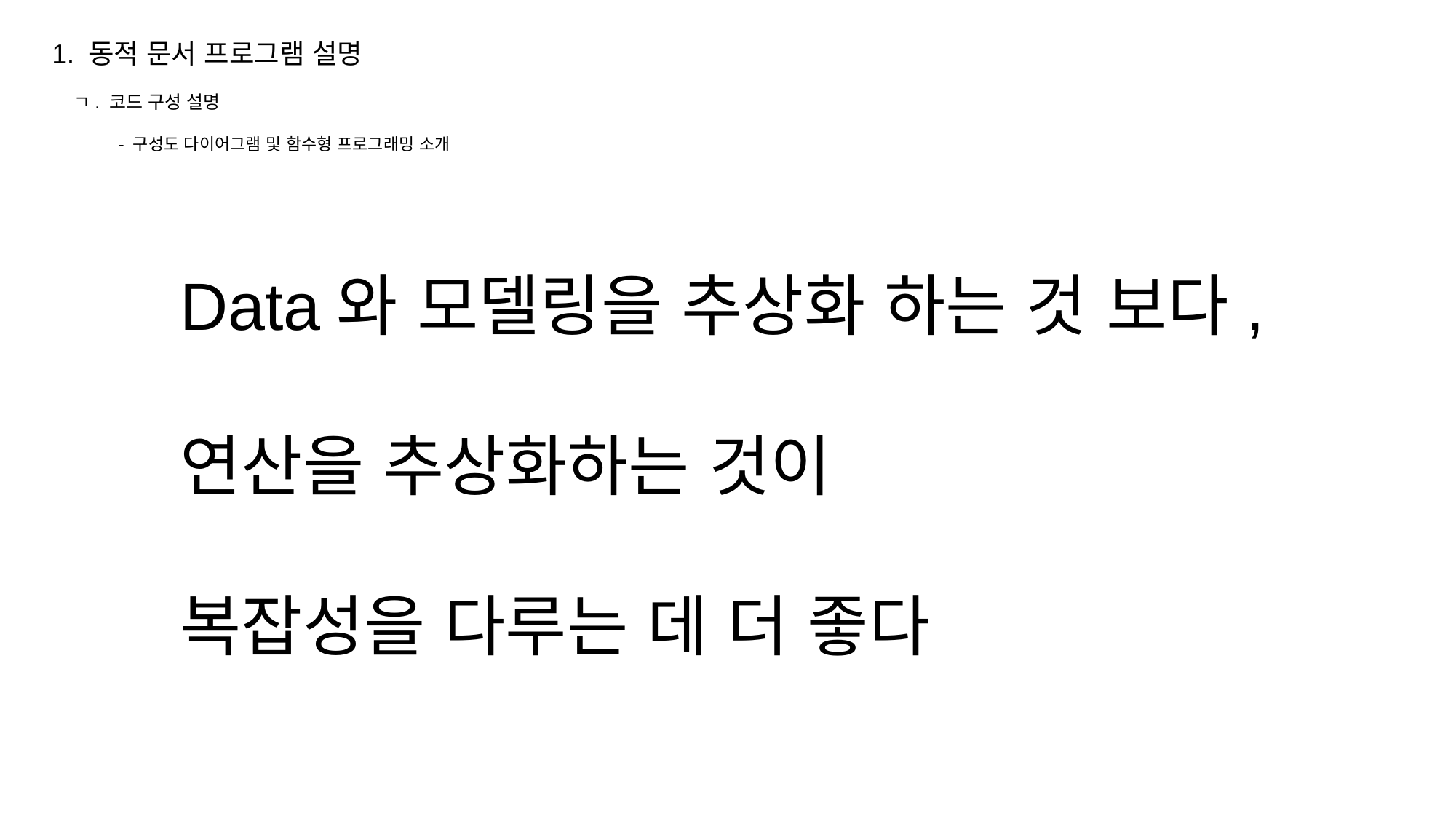

1. 동적 문서 프로그램 설명
ㄱ. 코드 구성 설명
- 구성도 다이어그램 및 함수형 프로그래밍 소개
Data와 모델링을 추상화 하는 것 보다,
연산을 추상화하는 것이
복잡성을 다루는 데 더 좋다